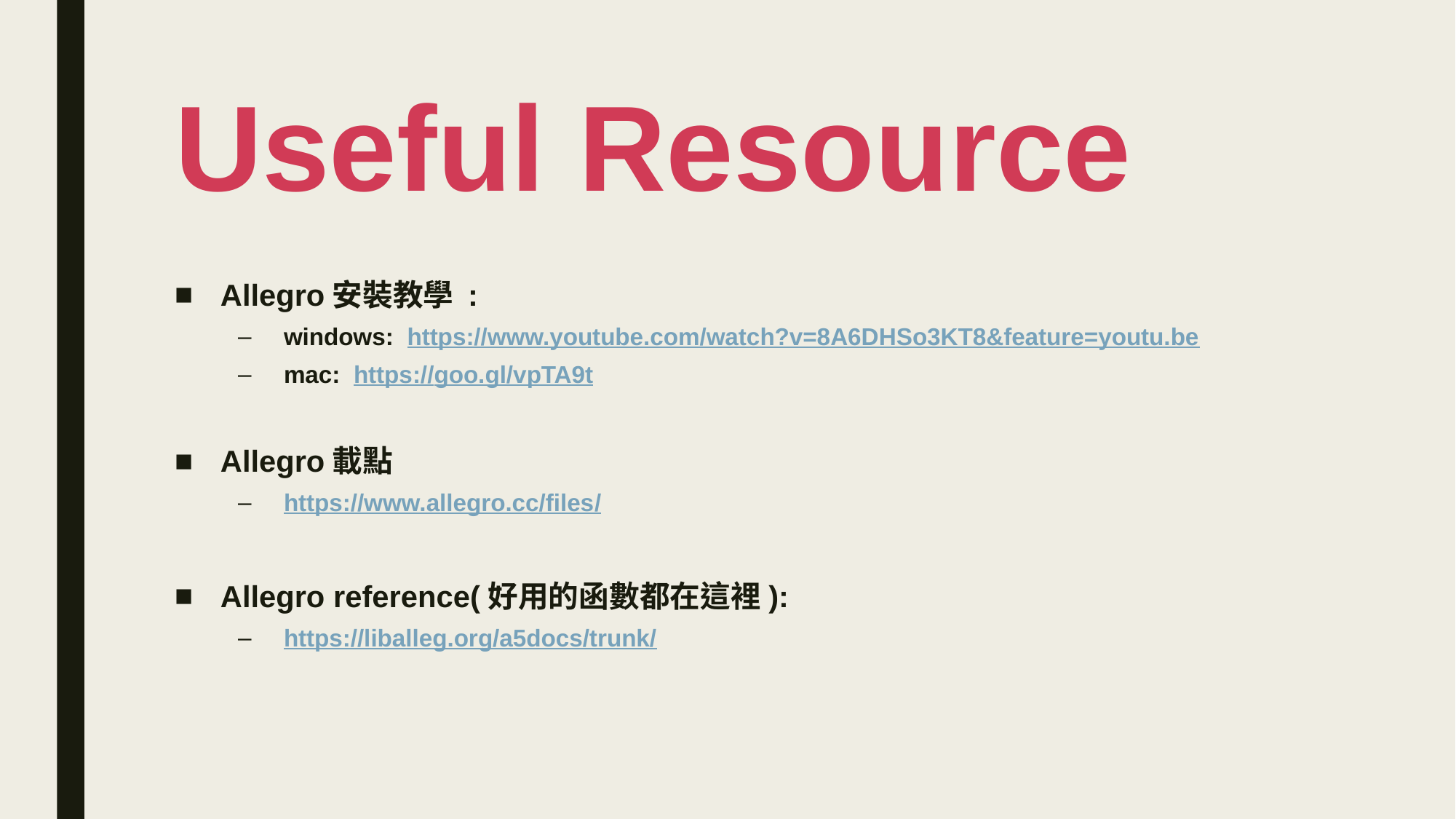

# Useful Resource
Allegro安裝教學 :
windows:  https://www.youtube.com/watch?v=8A6DHSo3KT8&feature=youtu.be
mac:  https://goo.gl/vpTA9t

Allegro載點
https://www.allegro.cc/files/

Allegro reference(好用的函數都在這裡):
https://liballeg.org/a5docs/trunk/